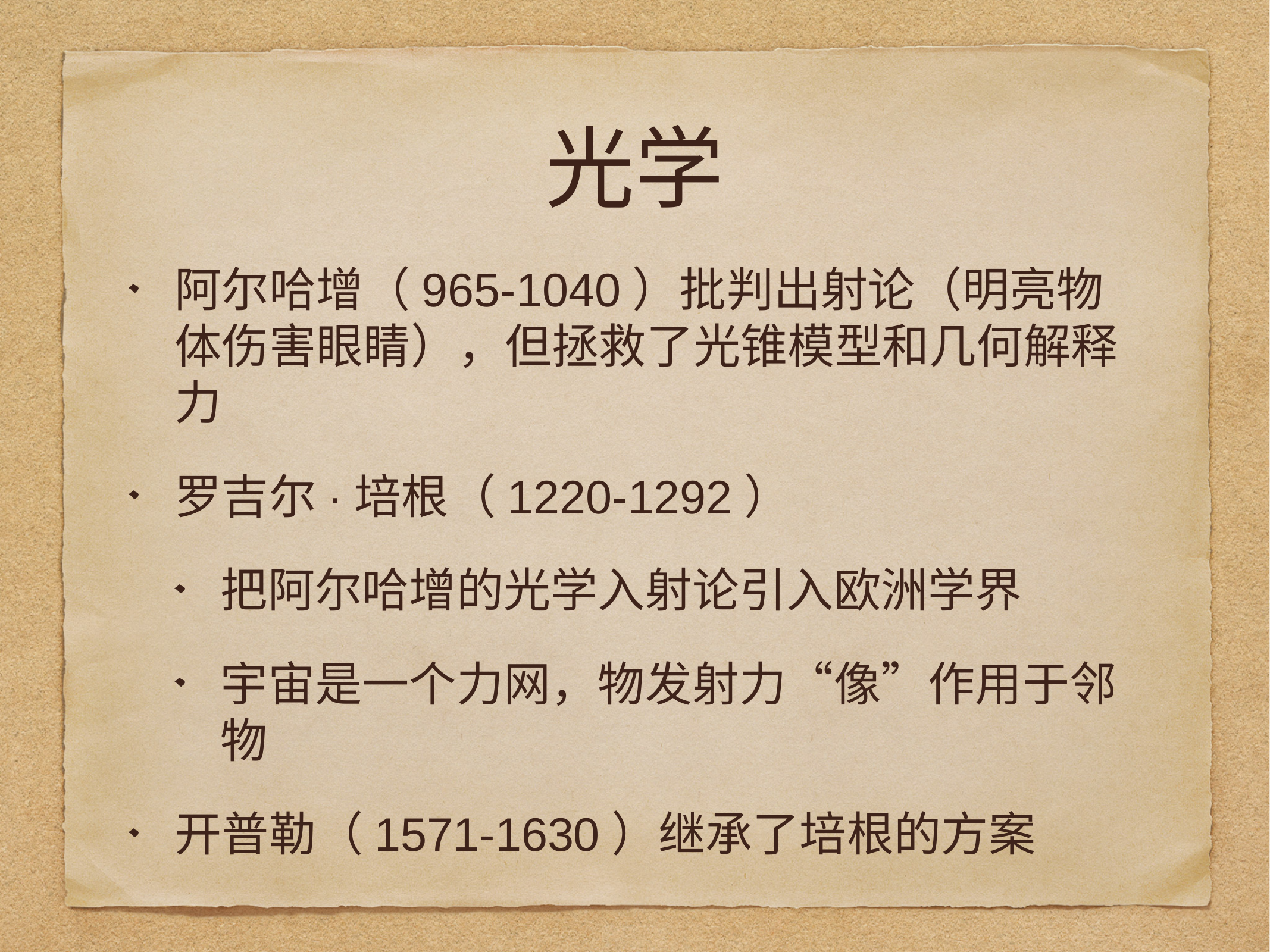

# 光学
阿尔哈增（965-1040）批判出射论（明亮物体伤害眼睛），但拯救了光锥模型和几何解释力
罗吉尔·培根（1220-1292）
把阿尔哈增的光学入射论引入欧洲学界
宇宙是一个力网，物发射力“像”作用于邻物
开普勒（1571-1630）继承了培根的方案